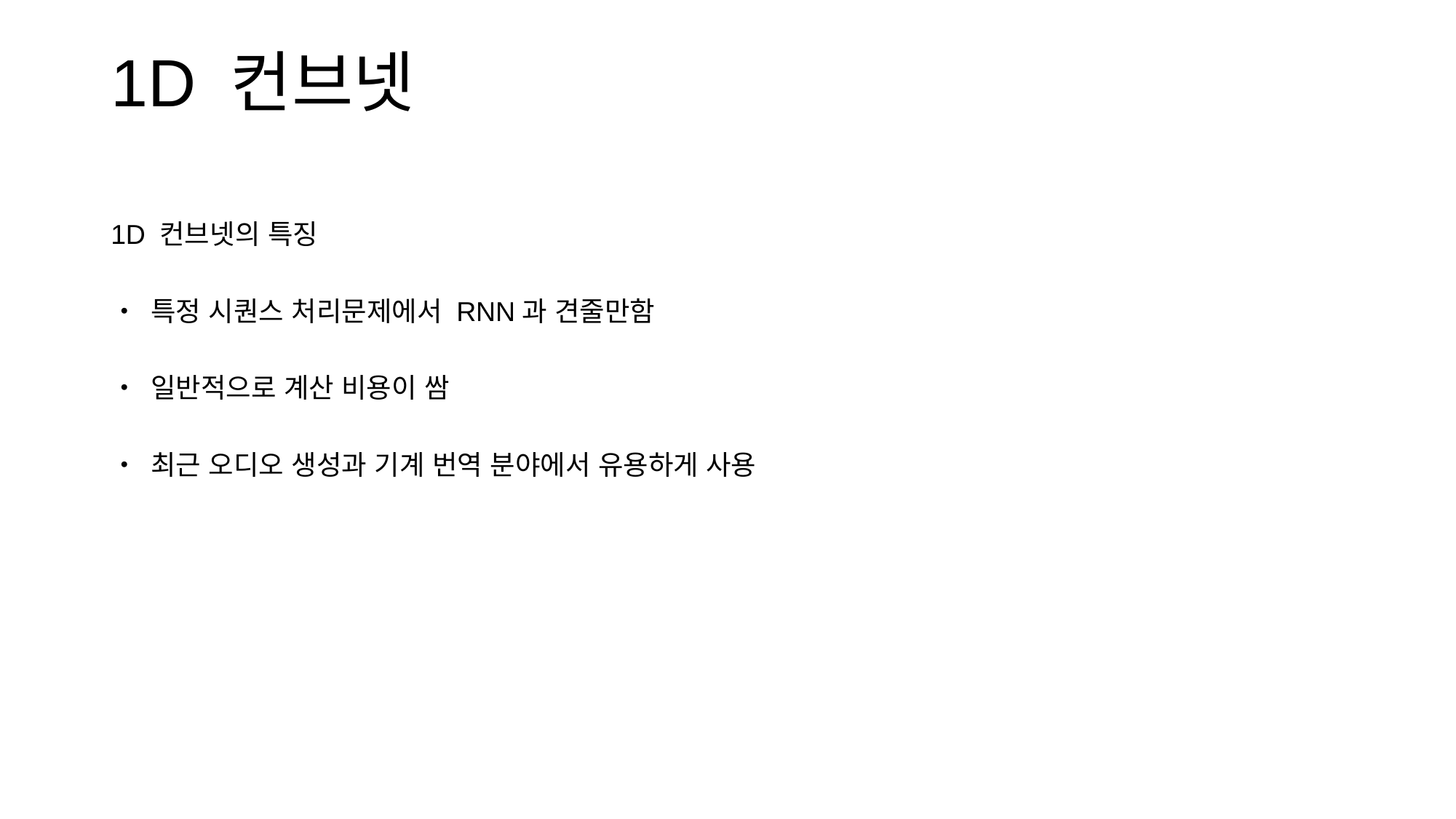

1D 컨브넷
1D 컨브넷의 특징
• 특정 시퀀스 처리문제에서 RNN과 견줄만함
• 일반적으로 계산 비용이 쌈
• 최근 오디오 생성과 기계 번역 분야에서 유용하게 사용